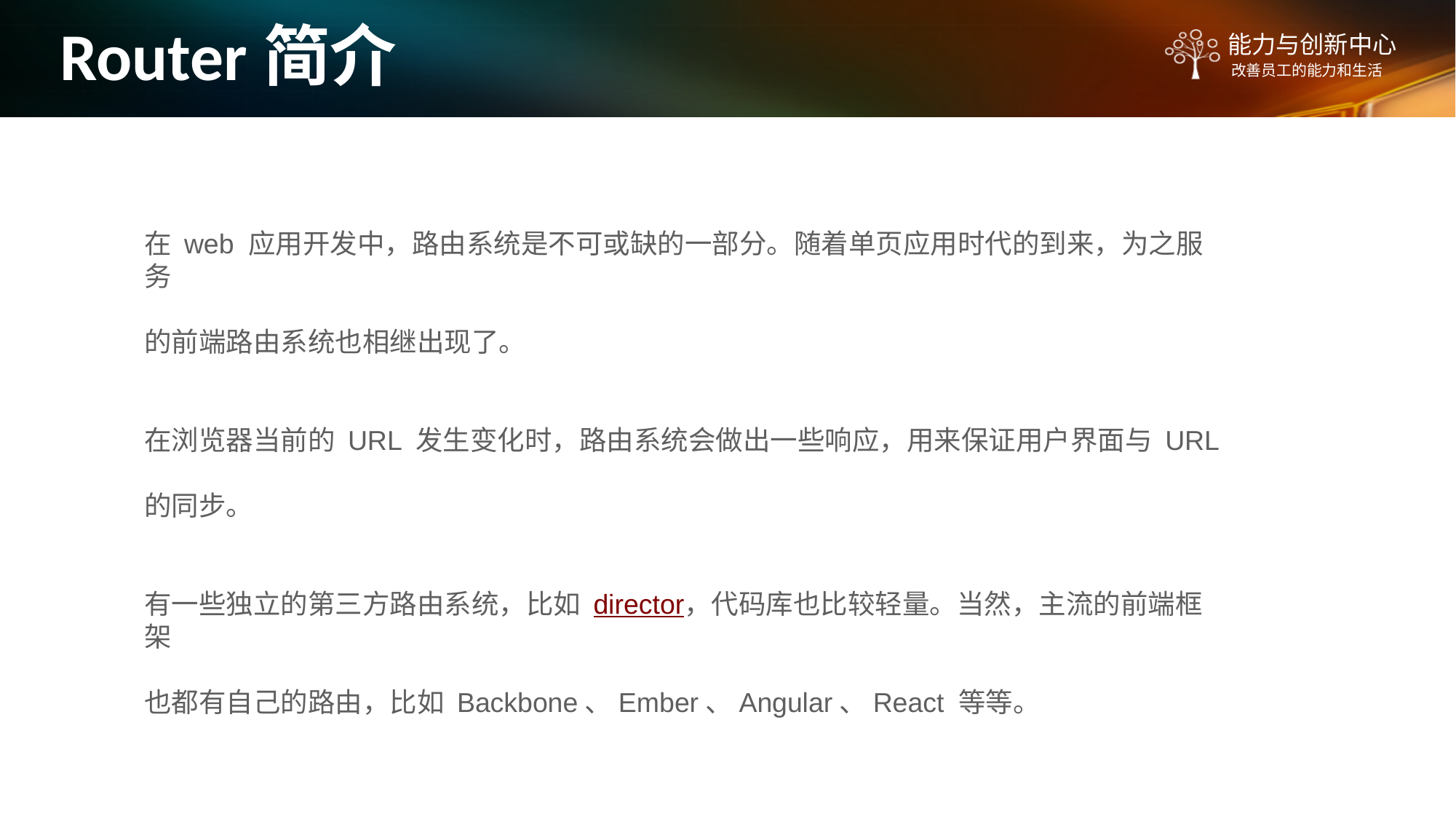

Router简介
在 web 应用开发中，路由系统是不可或缺的一部分。随着单页应用时代的到来，为之服务

的前端路由系统也相继出现了。

在浏览器当前的 URL 发生变化时，路由系统会做出一些响应，用来保证用户界面与 URL

的同步。

有一些独立的第三方路由系统，比如 director，代码库也比较轻量。当然，主流的前端框架

也都有自己的路由，比如 Backbone、Ember、Angular、React 等等。